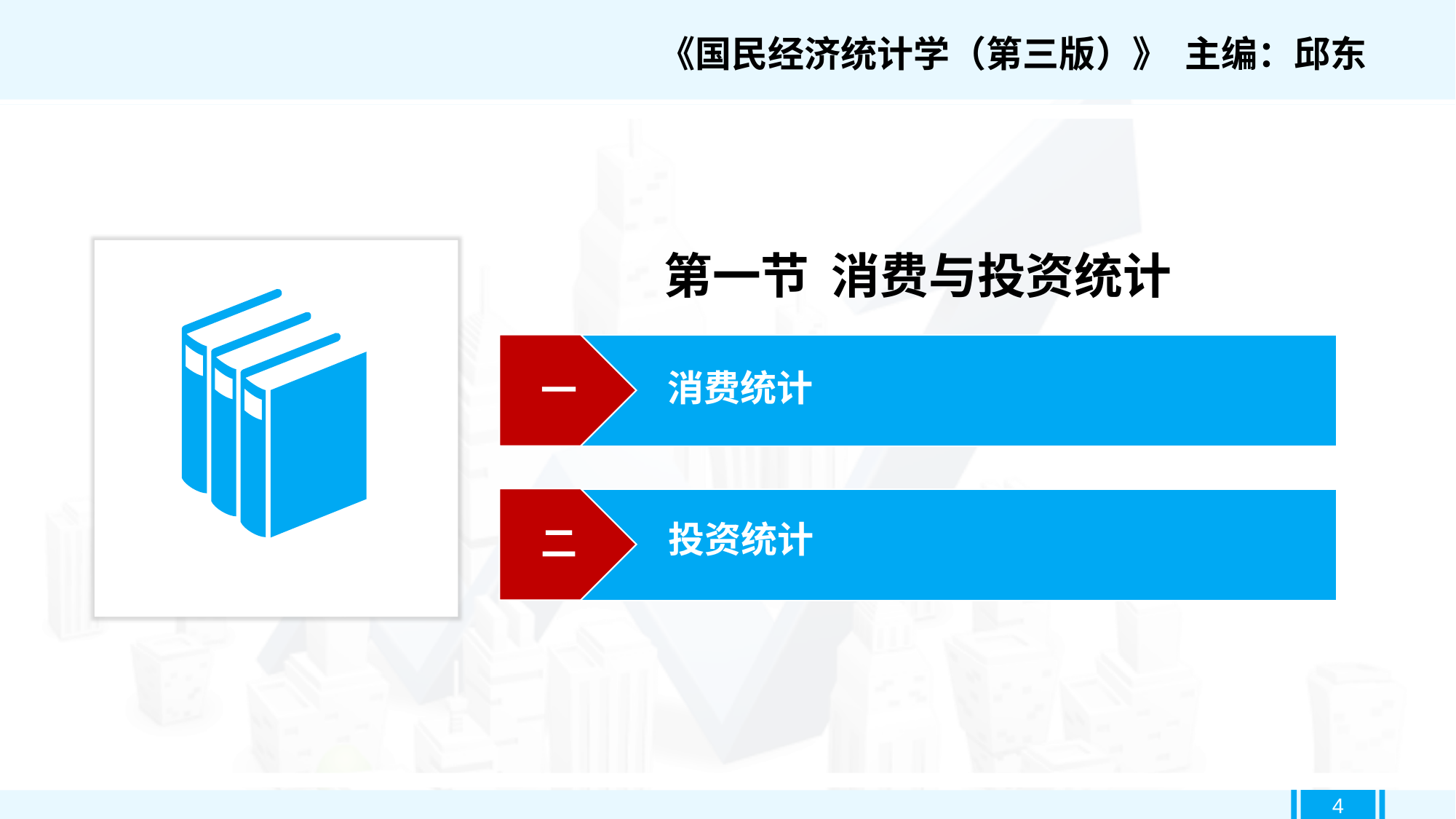

《国民经济统计学（第三版）》  主编：邱东

第一节  消费与投资统计

一

消费统计

二

投资统计
4